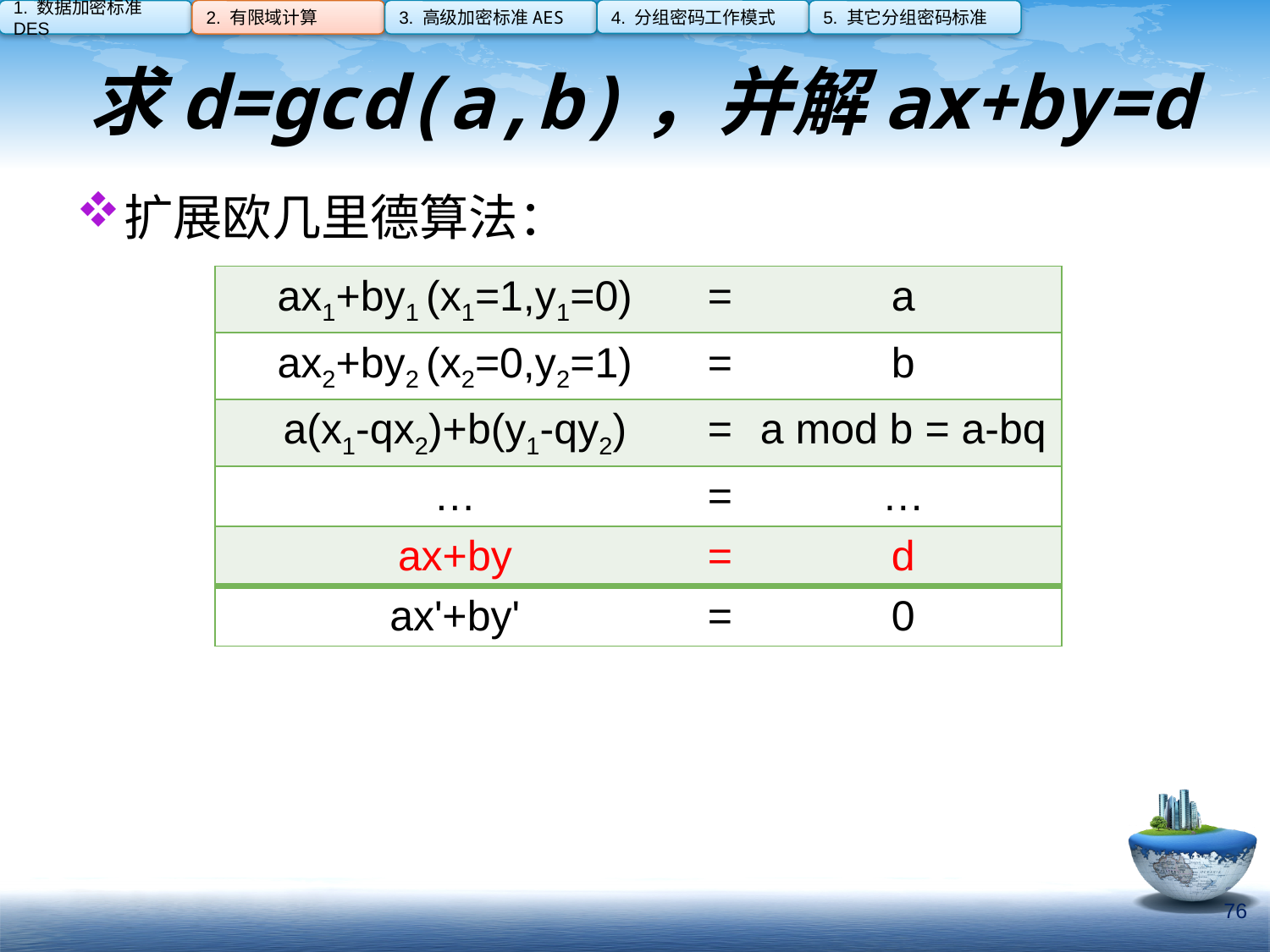

4. 分组密码工作模式
1. 数据加密标准DES
2. 有限域计算
3. 高级加密标准AES
5. 其它分组密码标准
# 求d=gcd(a,b)，并解ax+by=d
扩展欧几里德算法：

| ax1+by1 (x1=1,y1=0) | = | a |
| --- | --- | --- |
| ax2+by2 (x2=0,y2=1) | = | b |
| a(x1-qx2)+b(y1-qy2) | = | a mod b = a-bq |
| … | = | … |
| ax+by | = | d |
| ax'+by' | = | 0 |
76